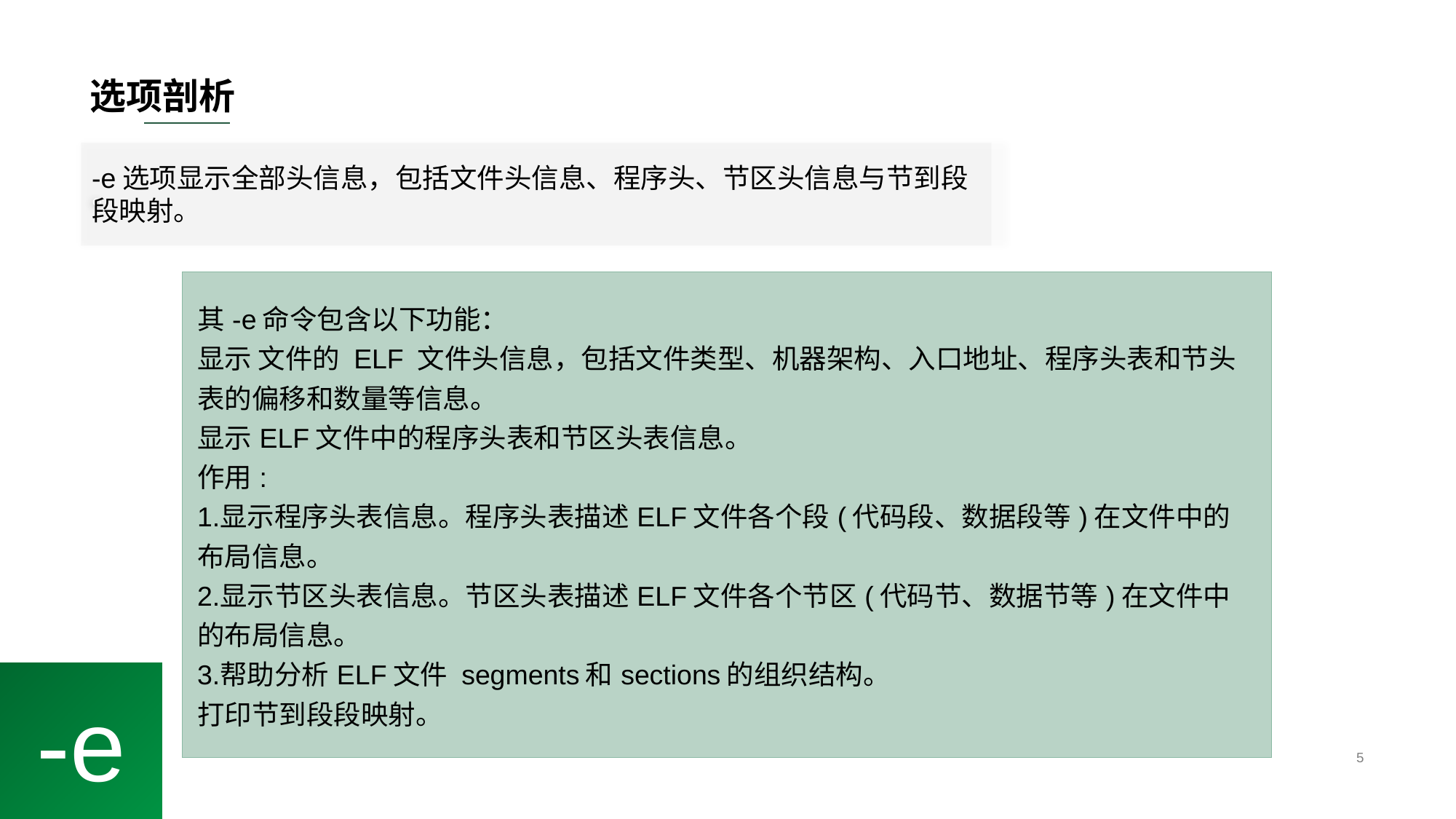

# 选项剖析
。
-e选项显示全部头信息，包括文件头信息、程序头、节区头信息与节到段段映射。
| 其-e命令包含以下功能： 显示 文件的 ELF 文件头信息，包括文件类型、机器架构、入口地址、程序头表和节头表的偏移和数量等信息。 显示ELF文件中的程序头表和节区头表信息。 作用: 显示程序头表信息。程序头表描述ELF文件各个段(代码段、数据段等)在文件中的布局信息。 显示节区头表信息。节区头表描述ELF文件各个节区(代码节、数据节等)在文件中的布局信息。 帮助分析ELF文件 segments和sections的组织结构。 打印节到段段映射。 |
| --- |
-e
5